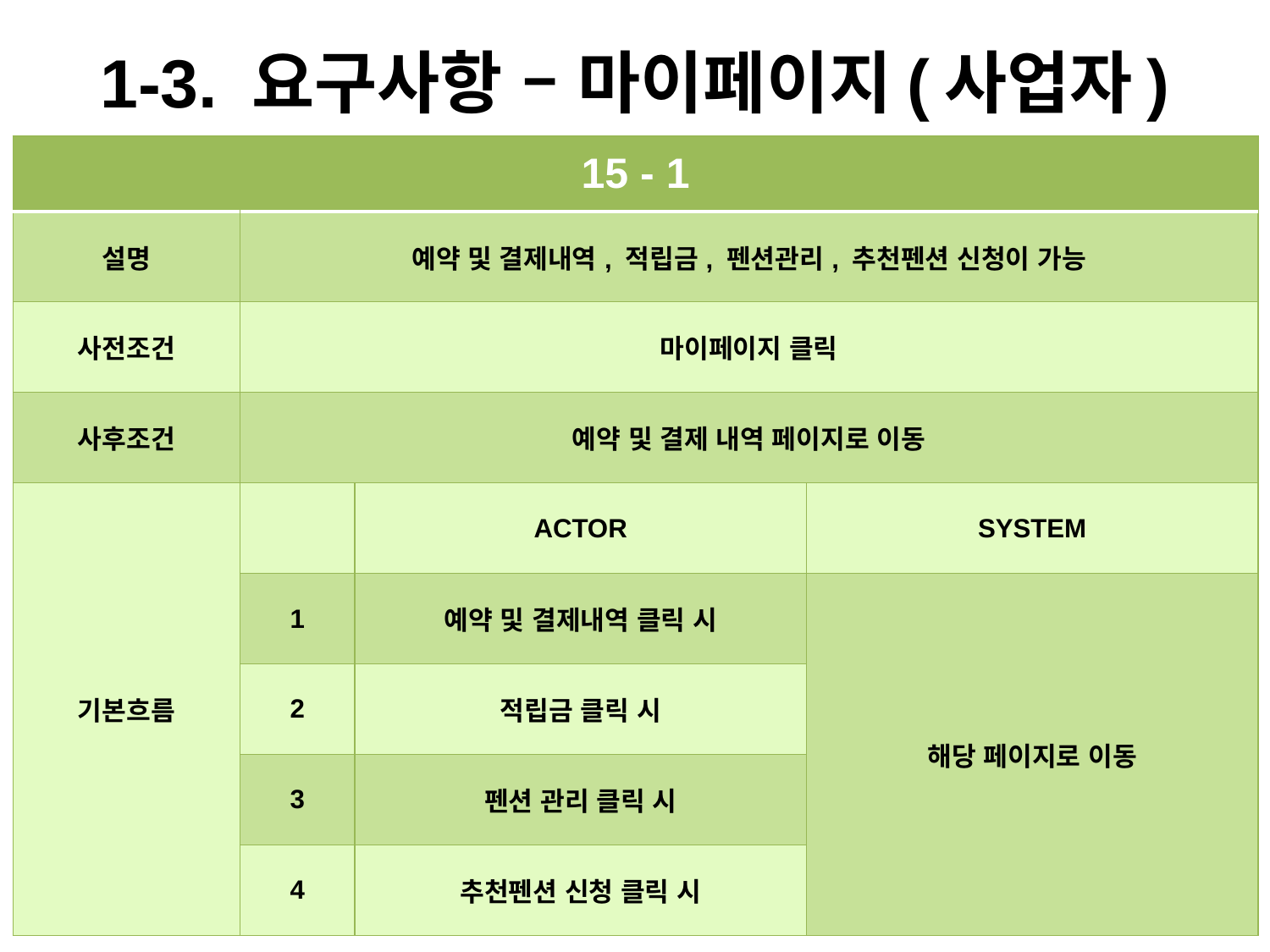

# 1-3. 요구사항 – 마이페이지(사업자)
| 15 - 1 |  |  |  |
| --- | --- | --- | --- |
| 설명 | 예약 및 결제내역, 적립금, 펜션관리, 추천펜션 신청이 가능 |  |  |
| 사전조건 | 마이페이지 클릭 |  |  |
| 사후조건 | 예약 및 결제 내역 페이지로 이동 |  |  |
| 기본흐름 |  | ACTOR | SYSTEM |
|  | 1 | 예약 및 결제내역 클릭 시 | 해당 페이지로 이동 |
|  | 2 | 적립금 클릭 시 |  |
|  | 3 | 펜션 관리 클릭 시 |  |
|  | 4 | 추천펜션 신청 클릭 시 |  |